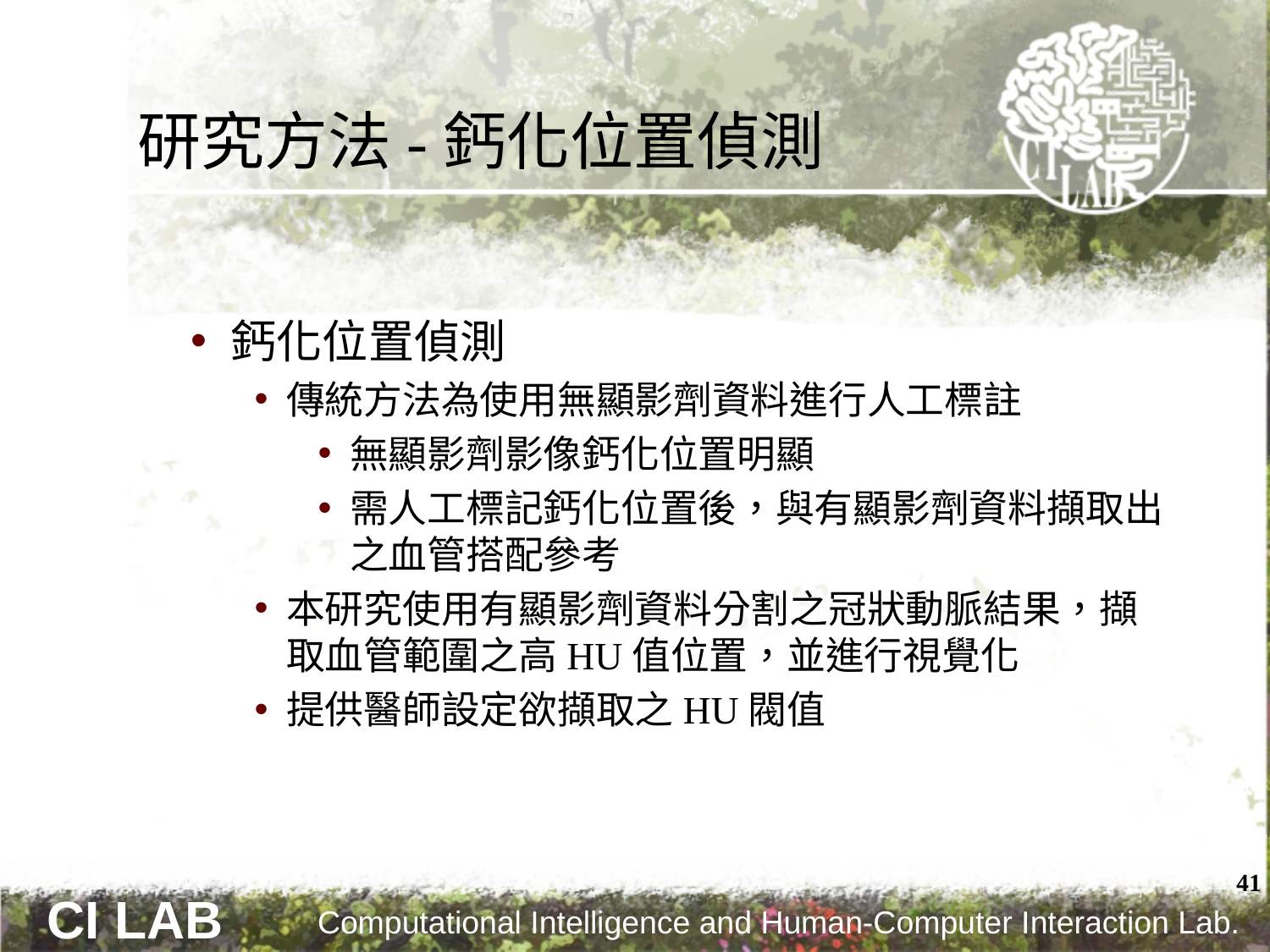

# 研究方法-鈣化位置偵測
鈣化位置偵測
傳統方法為使用無顯影劑資料進行人工標註
無顯影劑影像鈣化位置明顯
需人工標記鈣化位置後，與有顯影劑資料擷取出之血管搭配參考
本研究使用有顯影劑資料分割之冠狀動脈結果，擷取血管範圍之高HU值位置，並進行視覺化
提供醫師設定欲擷取之HU閥值
41